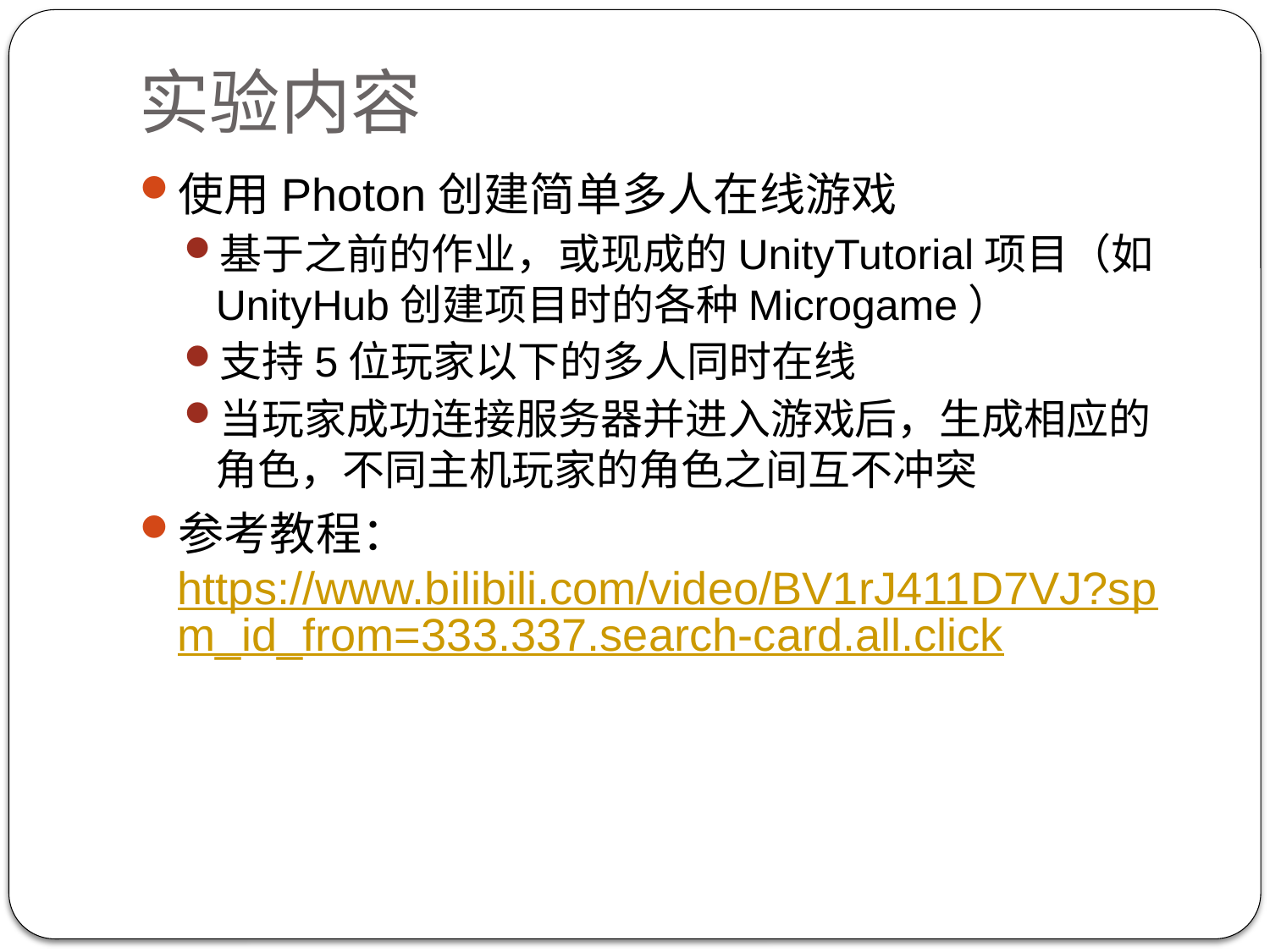

# 实验内容
使用Photon创建简单多人在线游戏
基于之前的作业，或现成的UnityTutorial项目（如UnityHub创建项目时的各种Microgame）
支持5位玩家以下的多人同时在线
当玩家成功连接服务器并进入游戏后，生成相应的角色，不同主机玩家的角色之间互不冲突
参考教程：https://www.bilibili.com/video/BV1rJ411D7VJ?spm_id_from=333.337.search-card.all.click